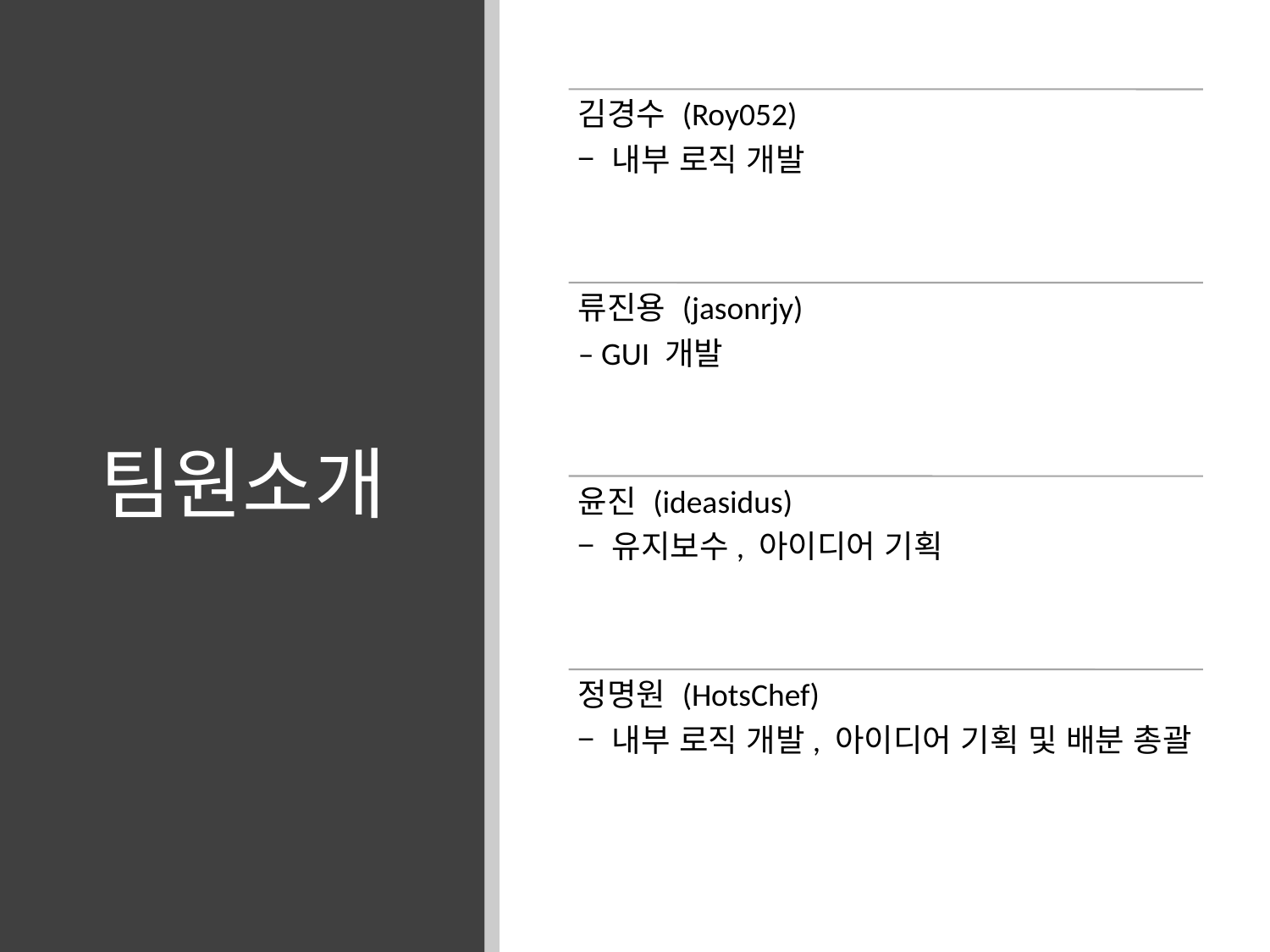

김경수 (Roy052)
– 내부 로직 개발
류진용 (jasonrjy)
– GUI 개발
윤진 (ideasidus)
– 유지보수, 아이디어 기획
정명원 (HotsChef)
– 내부 로직 개발, 아이디어 기획 및 배분 총괄
# 팀원소개